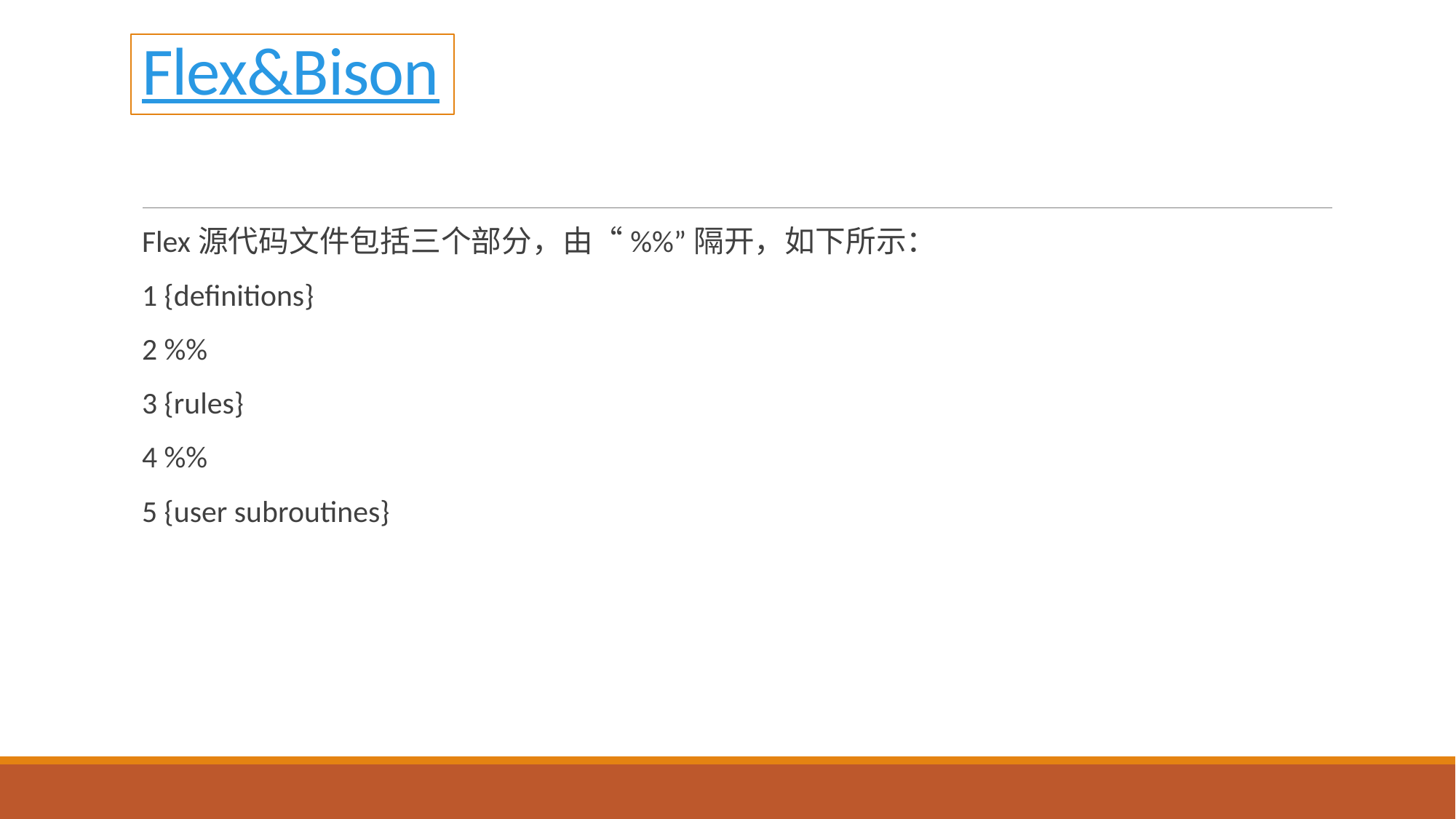

# Flex&Bison
Flex源代码文件包括三个部分，由“%%”隔开，如下所示：
1 {definitions}
2 %%
3 {rules}
4 %%
5 {user subroutines}